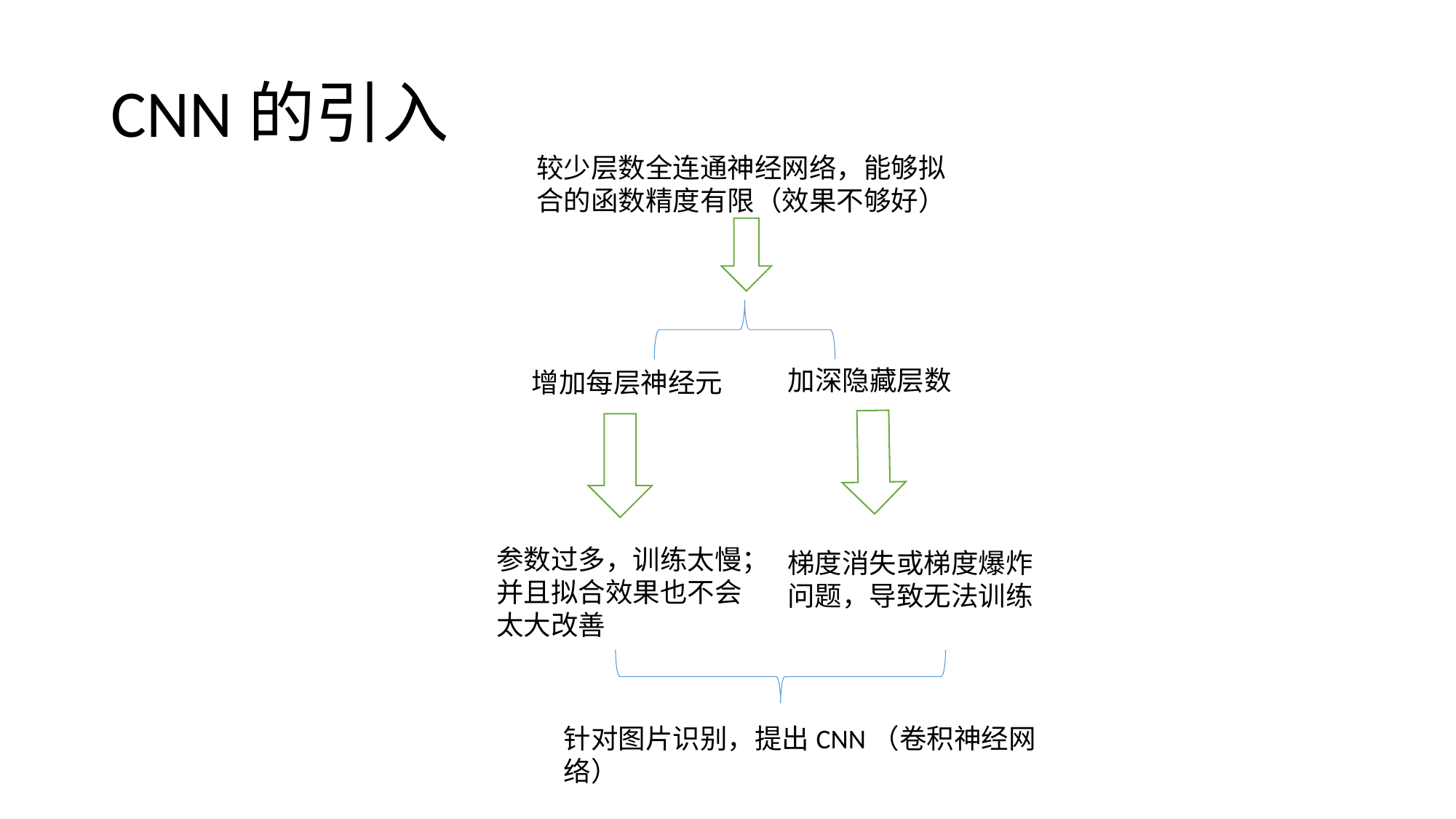

# CNN的引入
较少层数全连通神经网络，能够拟合的函数精度有限（效果不够好）

加深隐藏层数
增加每层神经元

参数过多，训练太慢；
并且拟合效果也不会太大改善
梯度消失或梯度爆炸问题，导致无法训练
针对图片识别，提出CNN（卷积神经网络）